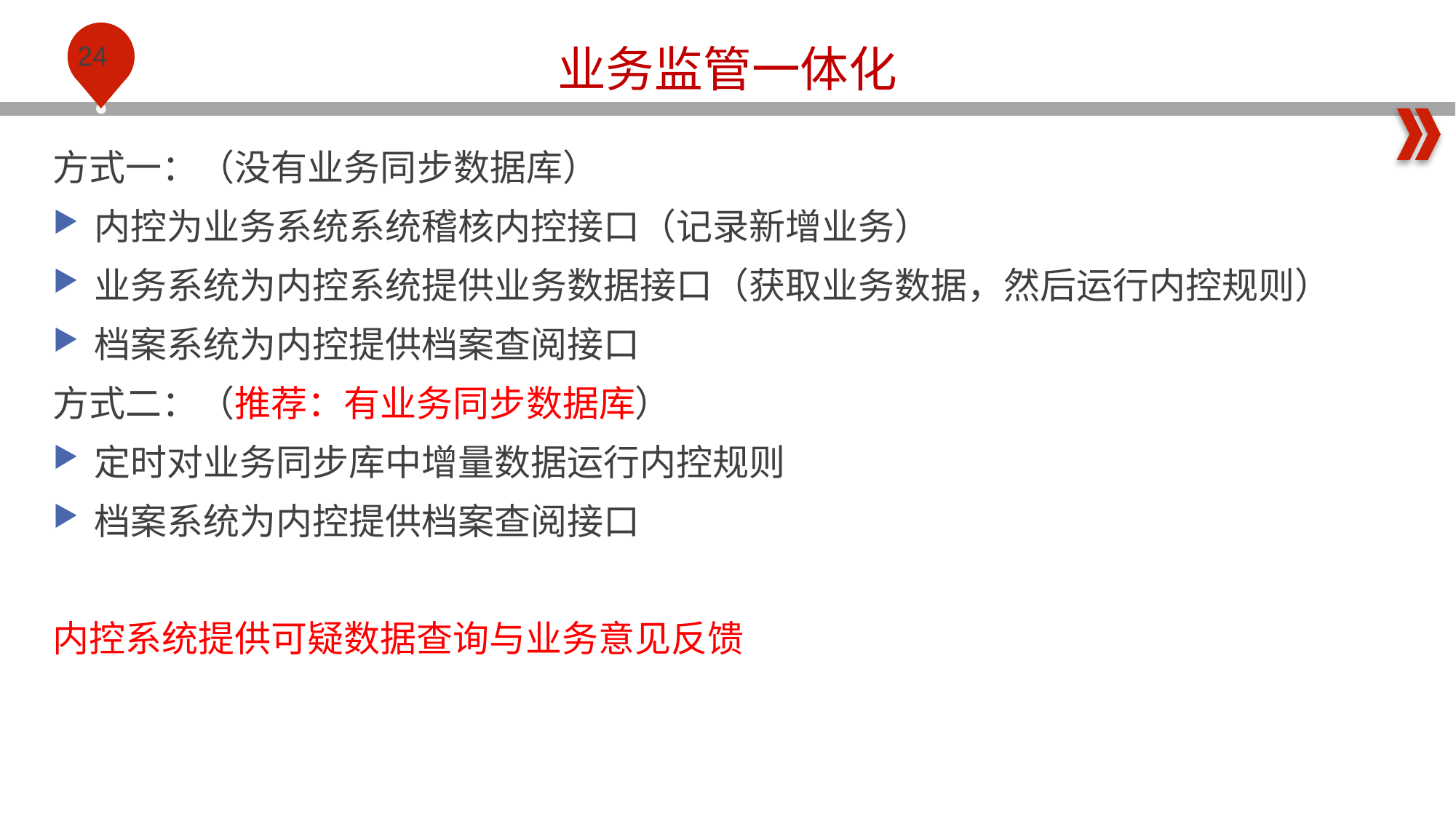

业务监管一体化
方式一：（没有业务同步数据库）
内控为业务系统系统稽核内控接口（记录新增业务）
业务系统为内控系统提供业务数据接口（获取业务数据，然后运行内控规则）
档案系统为内控提供档案查阅接口
方式二：（推荐：有业务同步数据库）
定时对业务同步库中增量数据运行内控规则
档案系统为内控提供档案查阅接口

内控系统提供可疑数据查询与业务意见反馈